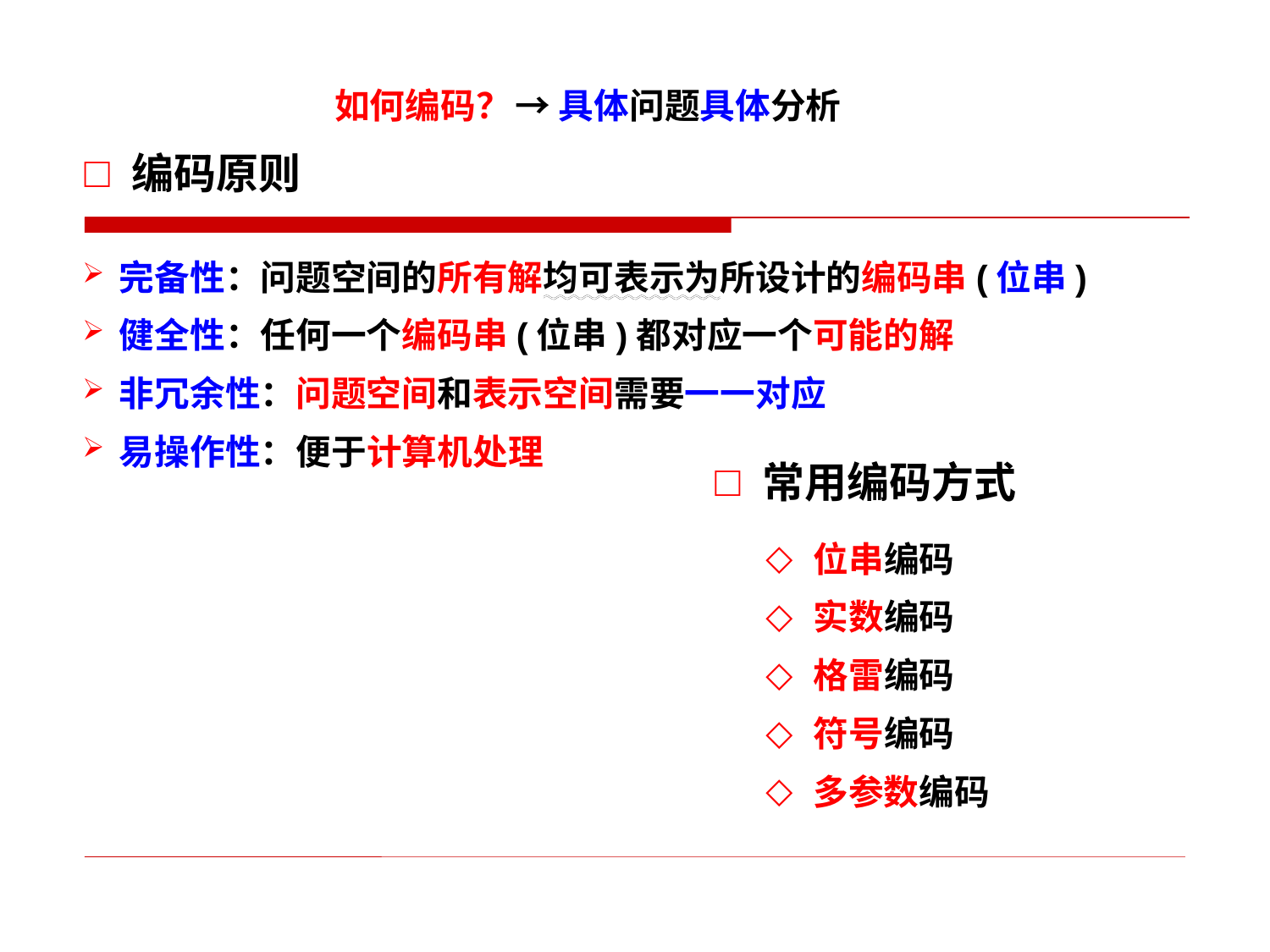

→具体问题具体分析
如何编码？
编码原则
完备性：问题空间的所有解均可表示为所设计的编码串(位串)
健全性：任何一个编码串(位串)都对应一个可能的解
非冗余性：问题空间和表示空间需要一一对应
易操作性：便于计算机处理
常用编码方式
位串编码
实数编码
格雷编码
符号编码
多参数编码